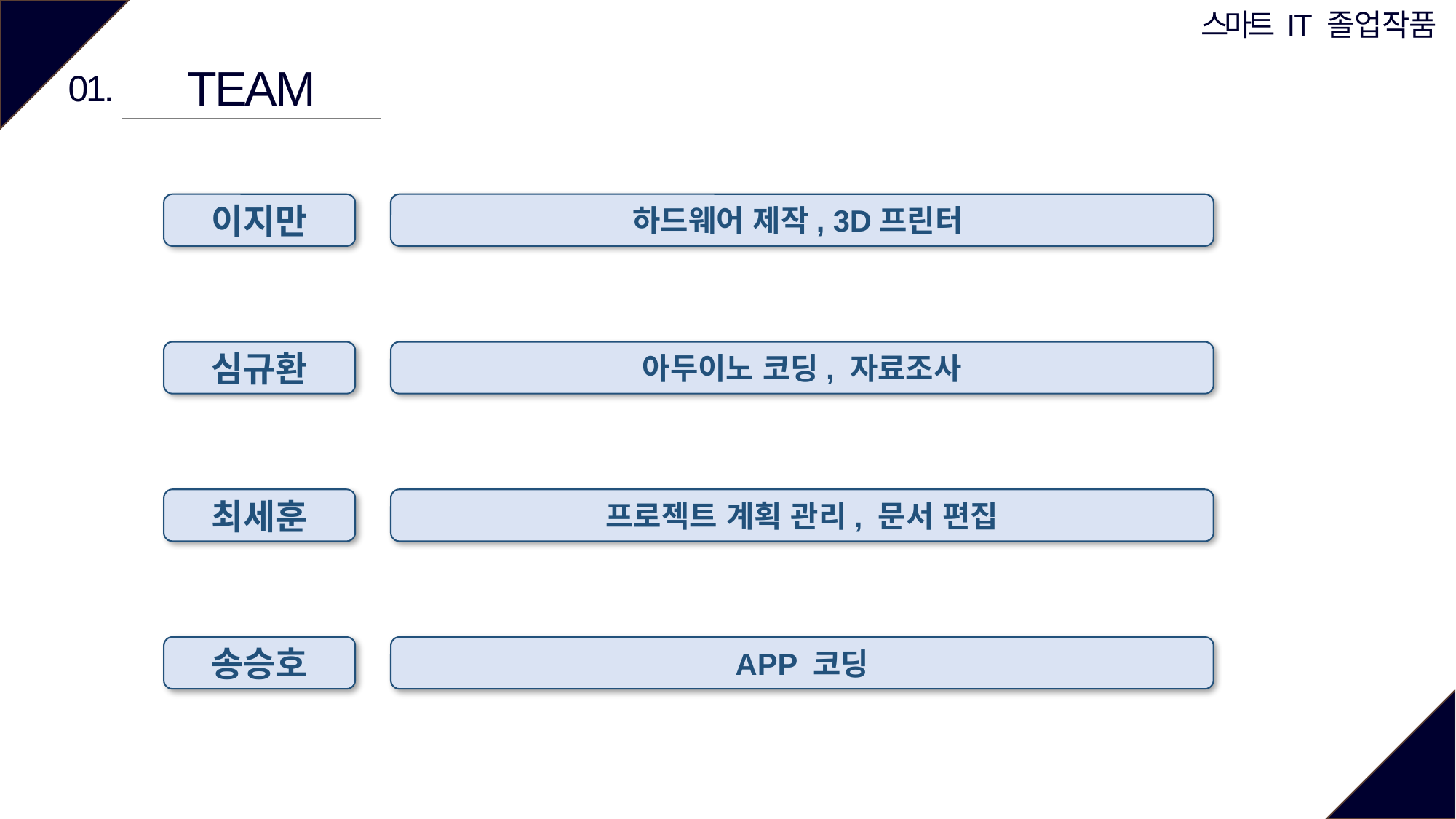

TEAM
01.
이지만
하드웨어 제작, 3D프린터
심규환
아두이노 코딩, 자료조사
최세훈
프로젝트 계획 관리, 문서 편집
송승호
APP 코딩